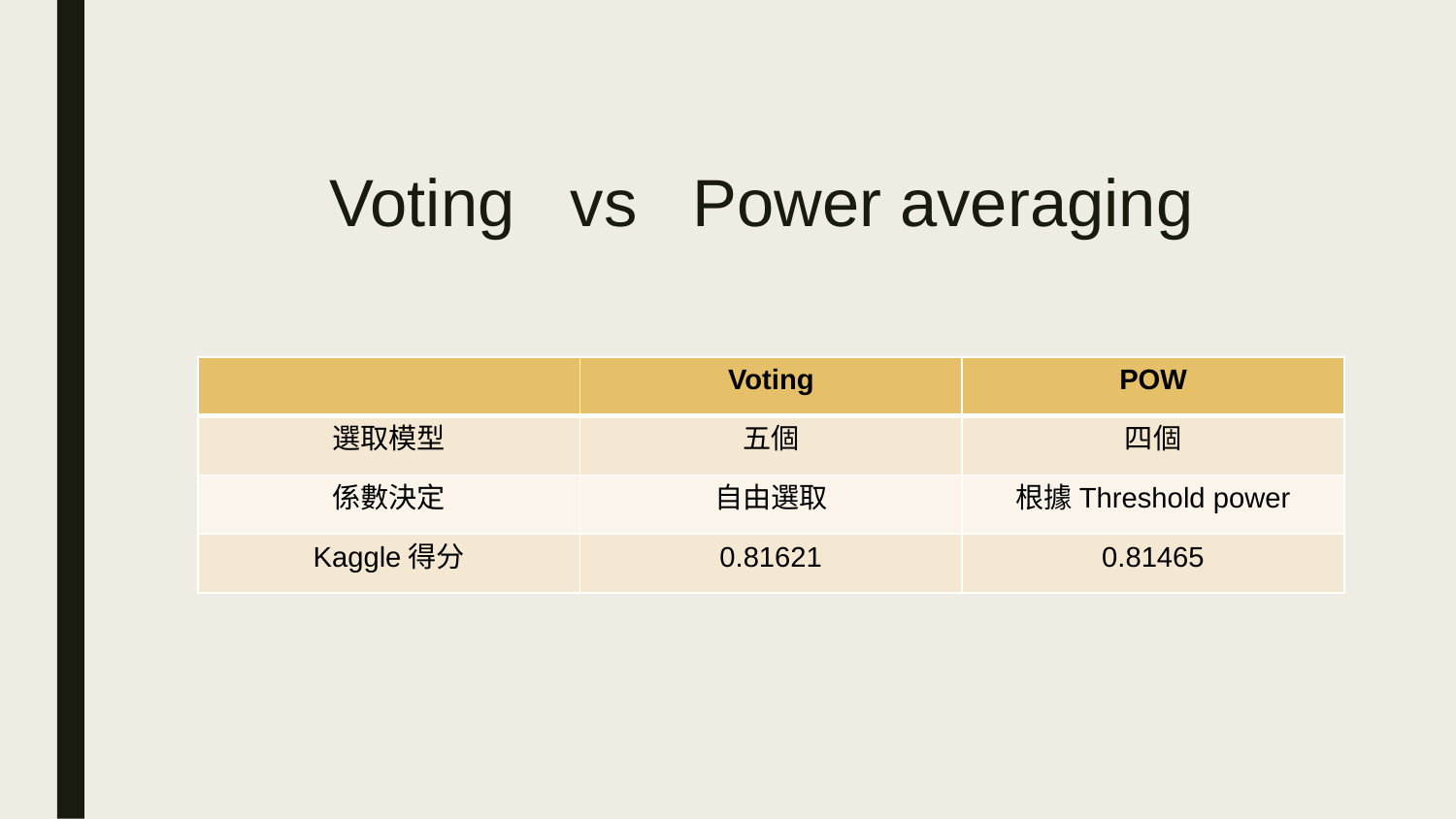

Voting   vs   Power averaging
|  | Voting | POW |
| --- | --- | --- |
| 選取模型 | 五個 | 四個 |
| 係數決定 | 自由選取 | 根據Threshold power |
| Kaggle得分 | 0.81621 | 0.81465 |